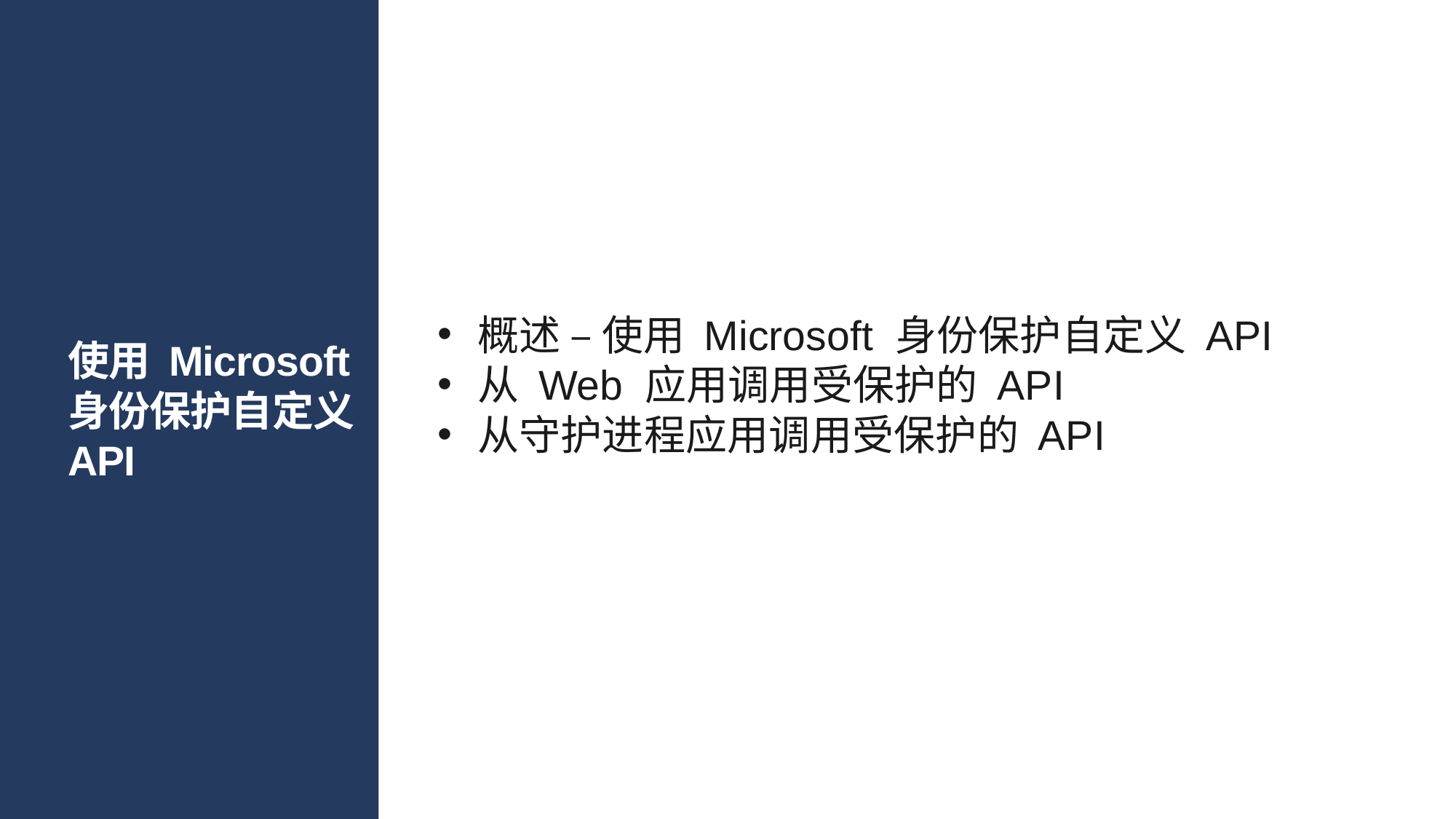

# 使用 Microsoft 身份保护自定义 API
概述 – 使用 Microsoft 身份保护自定义 API
从 Web 应用调用受保护的 API
从守护进程应用调用受保护的 API